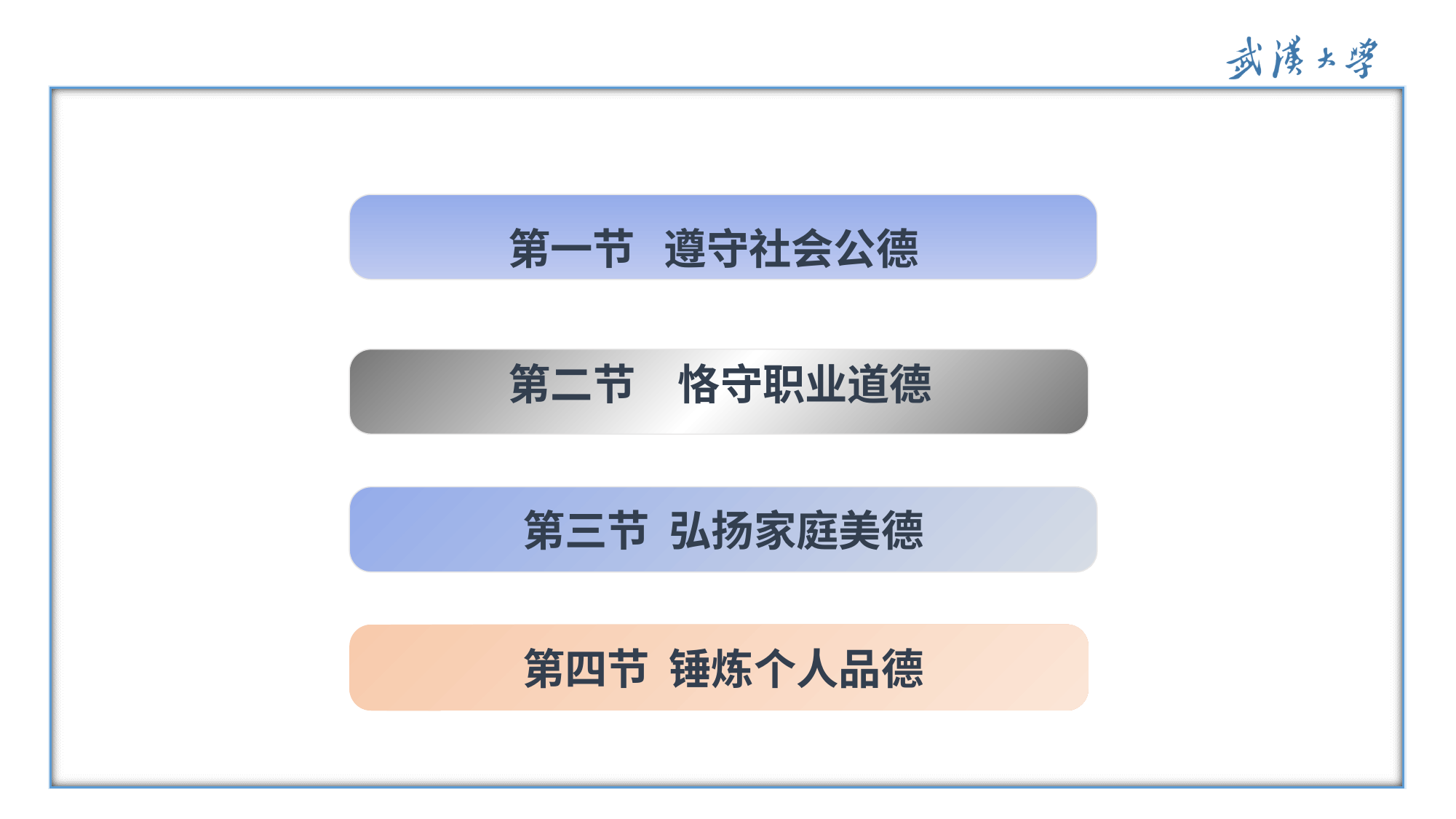

第一节   遵守社会公德

第二节　恪守职业道德
第三节  弘扬家庭美德

第四节  锤炼个人品德